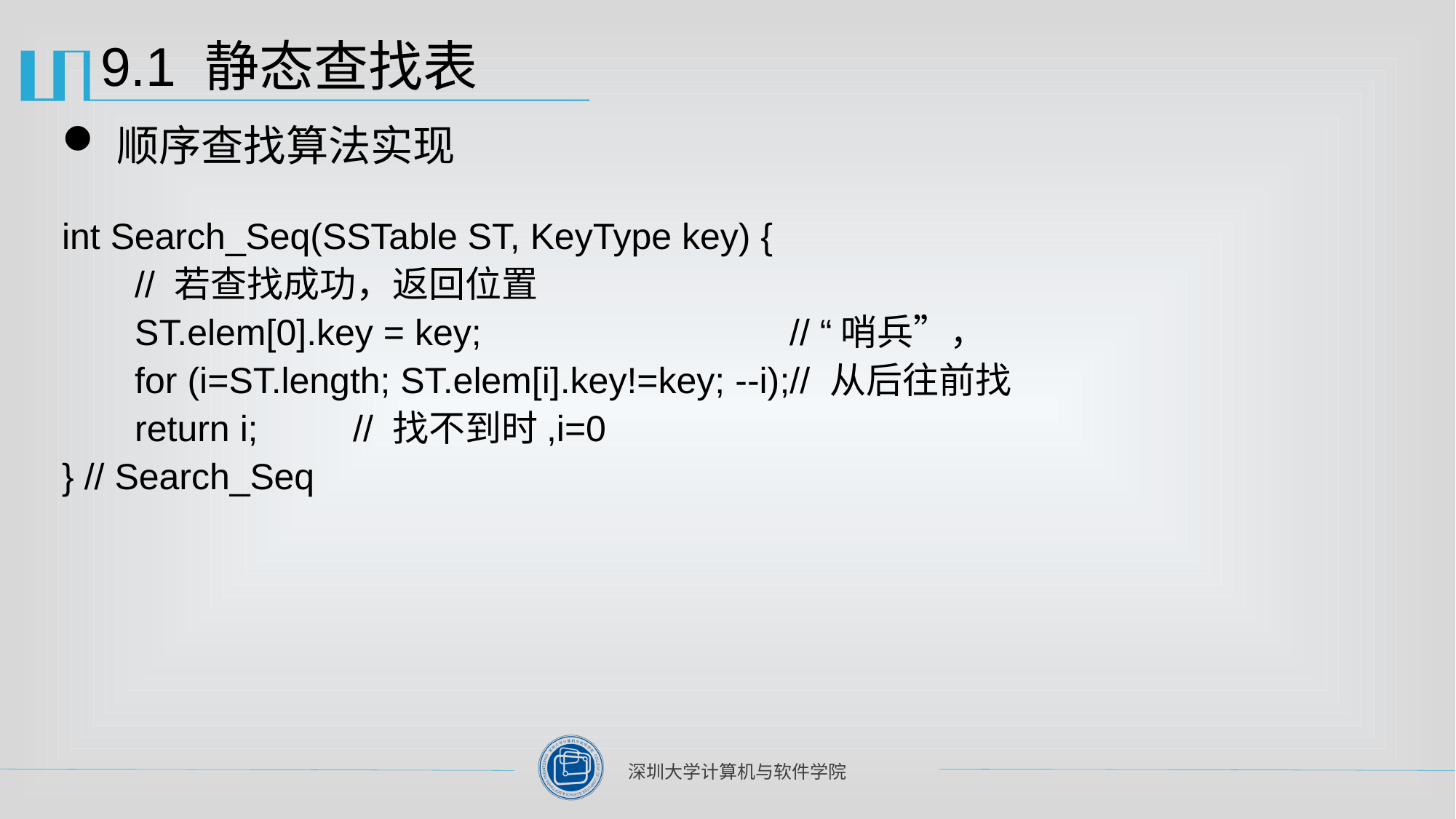

# 9.1 静态查找表
顺序查找算法实现

int Search_Seq(SSTable ST, KeyType key) {
	// 若查找成功，返回位置
	ST.elem[0].key = key;			// “哨兵”，
	for (i=ST.length; ST.elem[i].key!=key; --i);// 从后往前找
	return i; 	// 找不到时,i=0
} // Search_Seq

11